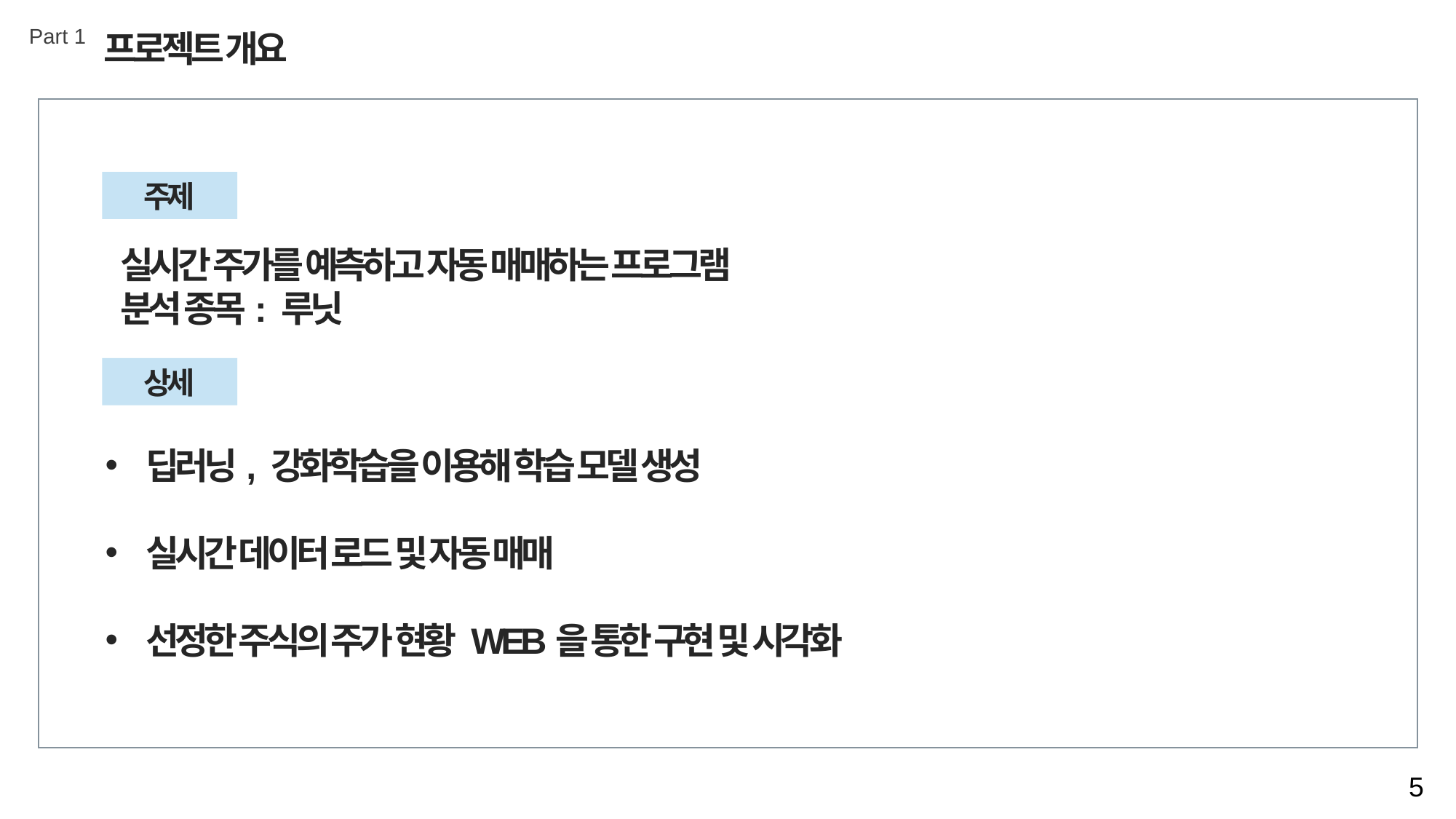

Part 1
프로젝트 개요

주제
실시간 주가를 예측하고 자동 매매하는 프로그램
분석 종목: 루닛
상세
딥러닝, 강화학습을 이용해 학습 모델 생성

실시간 데이터 로드 및 자동 매매

선정한 주식의 주가 현황 WEB을 통한 구현 및 시각화
5